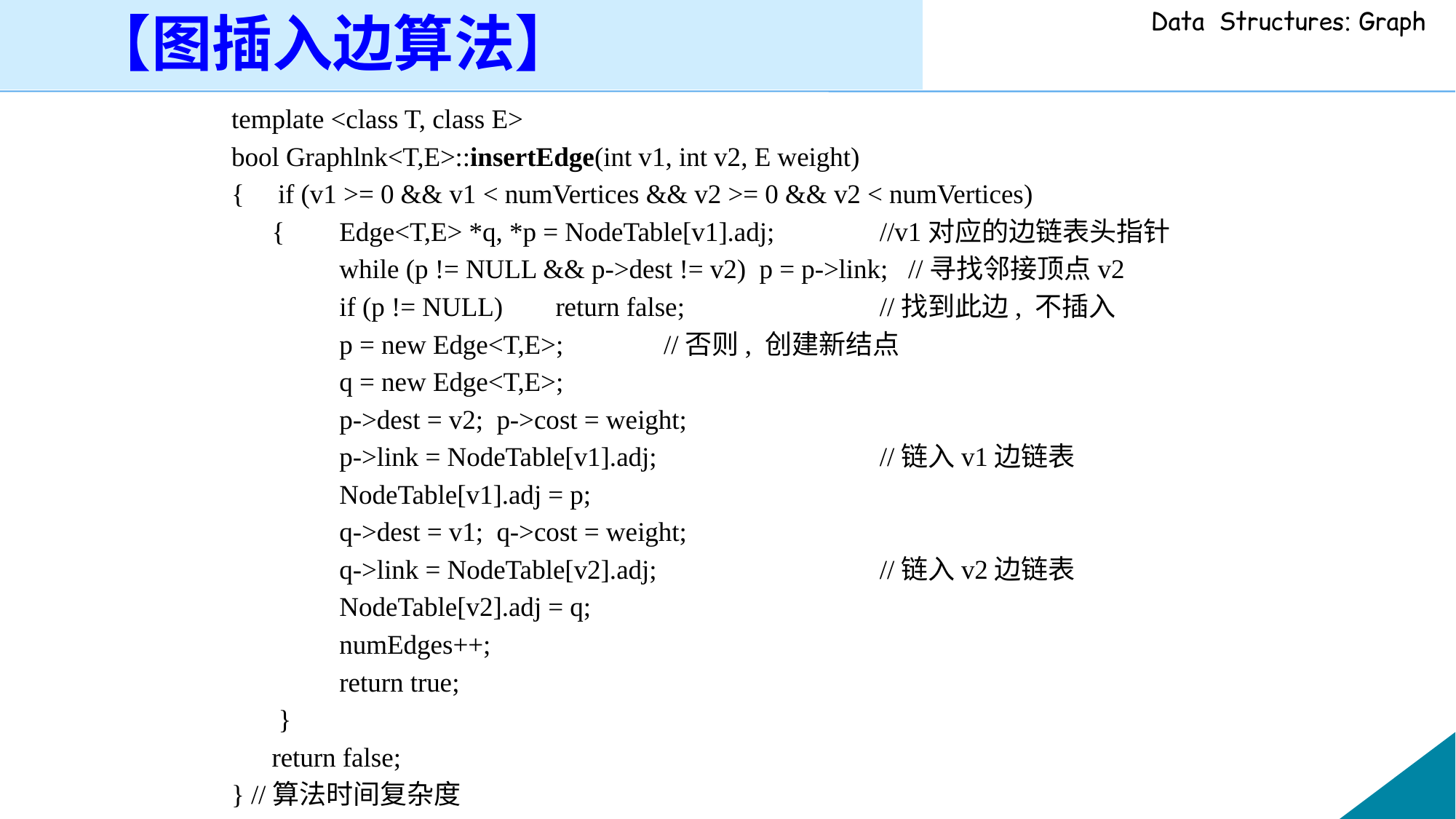

【图插入边算法】
template <class T, class E>
bool Graphlnk<T,E>::insertEdge(int v1, int v2, E weight)
{     if (v1 >= 0 && v1 < numVertices && v2 >= 0 && v2 < numVertices)
      {   	Edge<T,E> *q, *p = NodeTable[v1].adj;   	//v1对应的边链表头指针
           	while (p != NULL && p->dest != v2)  p = p->link;   //寻找邻接顶点v2
	if (p != NULL) 	return false;     		//找到此边, 不插入
	p = new Edge<T,E>;			//否则, 创建新结点
	q = new Edge<T,E>;
	p->dest = v2;  p->cost = weight;
	p->link = NodeTable[v1].adj; 		//链入v1边链表
	NodeTable[v1].adj = p;
	q->dest = v1;  q->cost = weight;
	q->link = NodeTable[v2].adj; 		//链入v2边链表
	NodeTable[v2].adj = q;
	numEdges++;
	return true;
       }
      return false;
} //算法时间复杂度